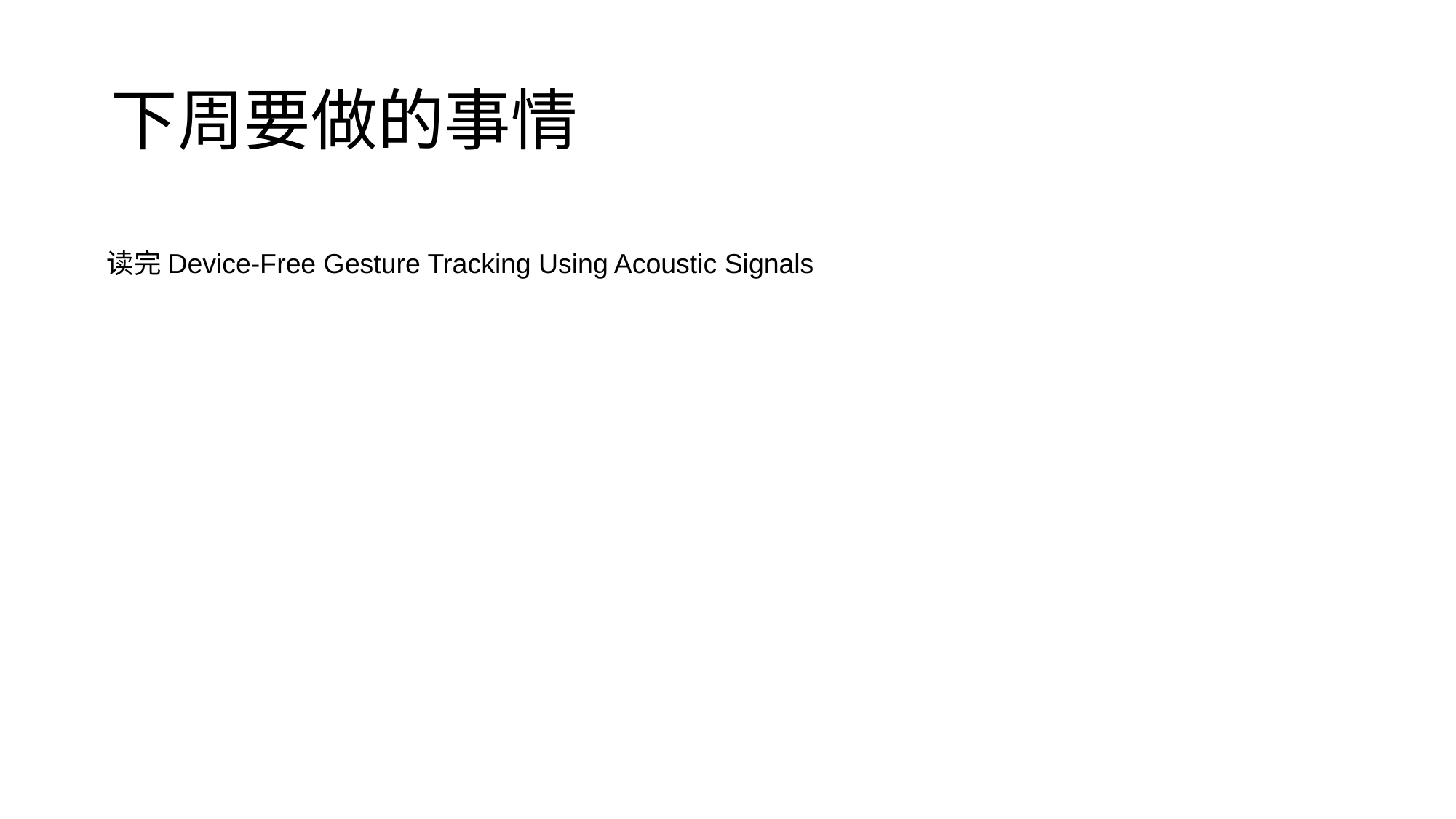

# 下周要做的事情
读完Device-Free Gesture Tracking Using Acoustic Signals